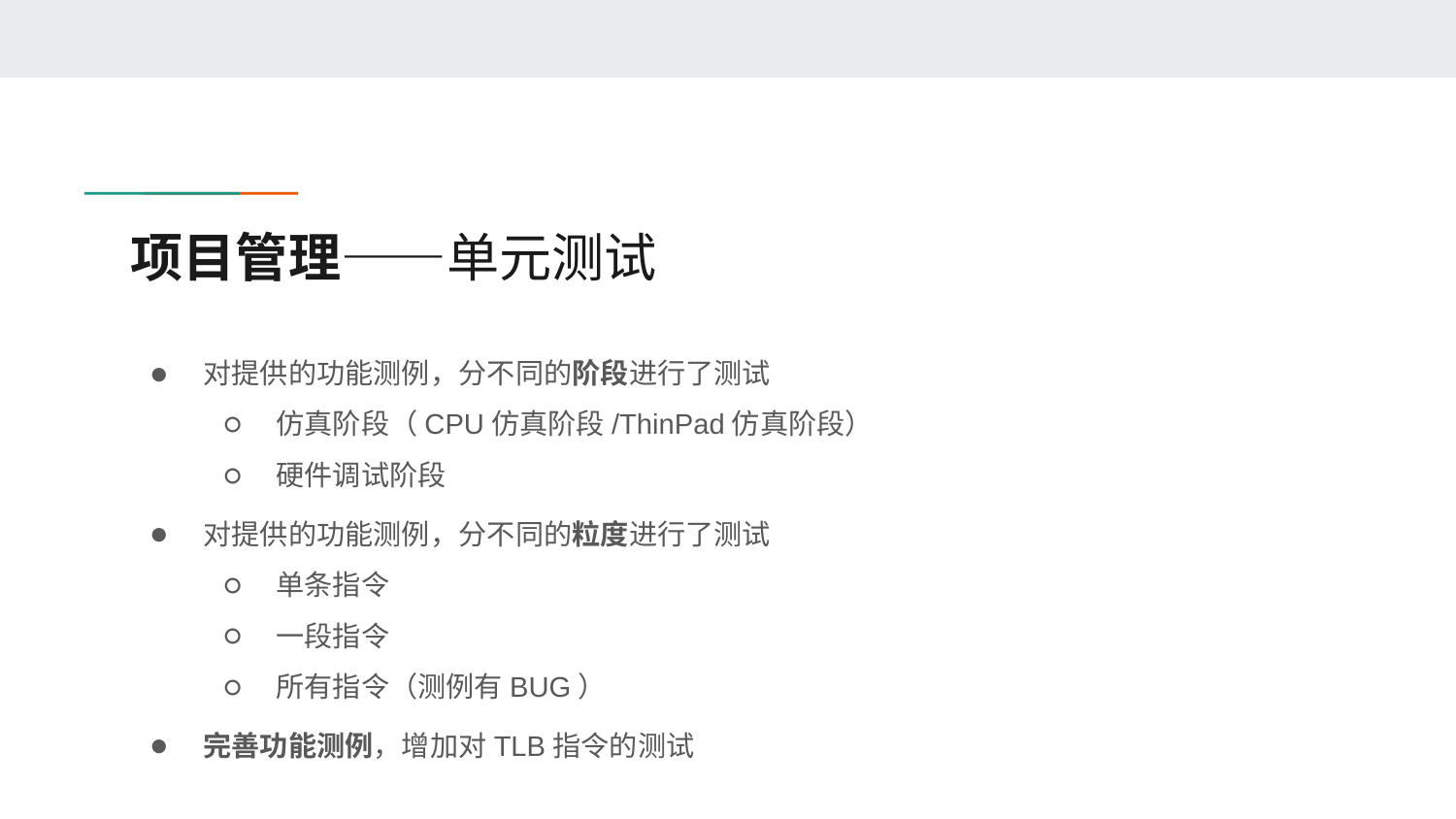

# 项目管理——单元测试
对提供的功能测例，分不同的阶段进行了测试
仿真阶段（CPU仿真阶段/ThinPad仿真阶段）
硬件调试阶段
对提供的功能测例，分不同的粒度进行了测试
单条指令
一段指令
所有指令（测例有BUG）
完善功能测例，增加对TLB指令的测试